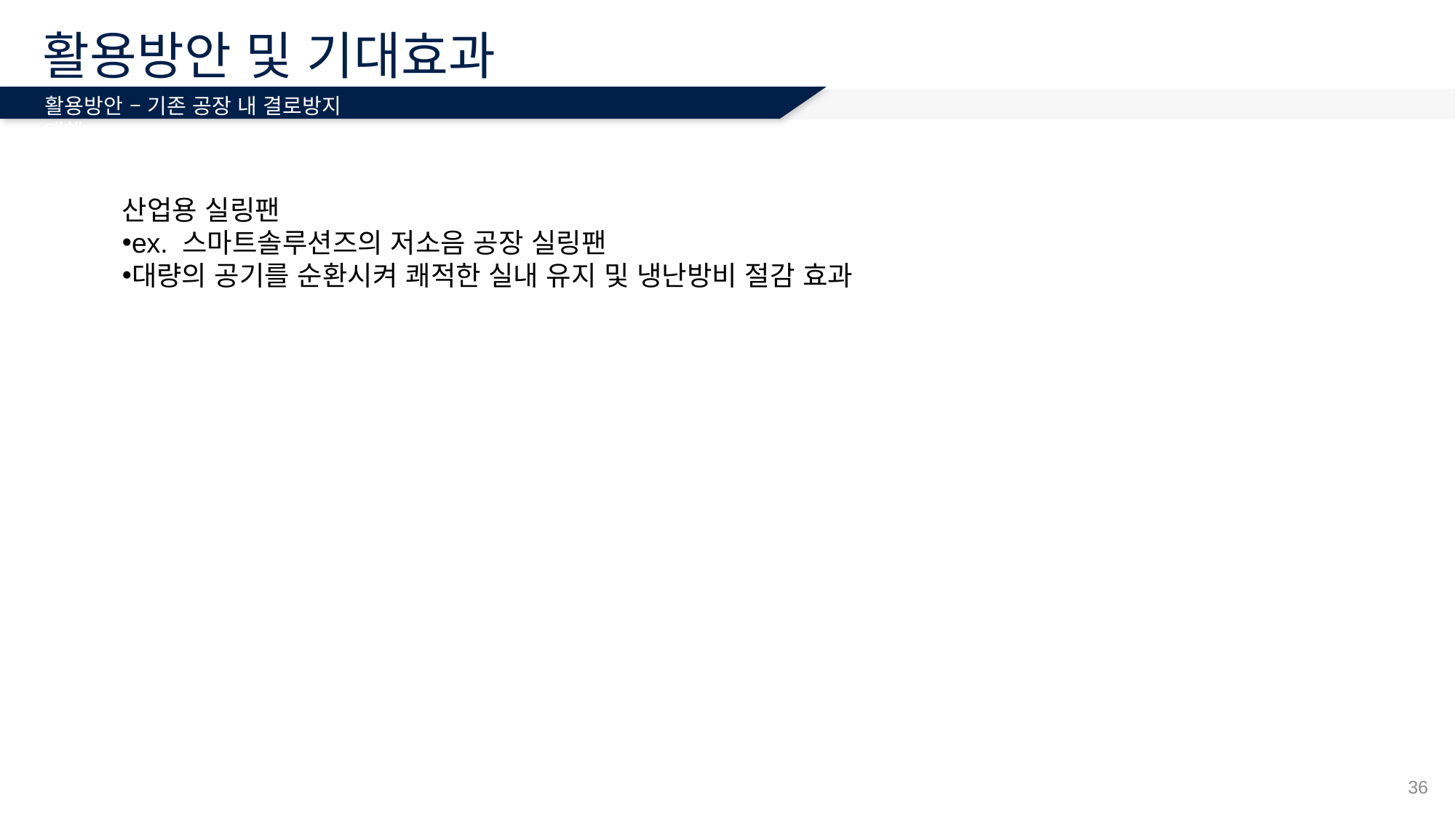

# 활용방안 및 기대효과
활용방안 – 기존 공장 내 결로방지 대책
산업용 실링팬
ex. 스마트솔루션즈의 저소음 공장 실링팬
대량의 공기를 순환시켜 쾌적한 실내 유지 및 냉난방비 절감 효과

36